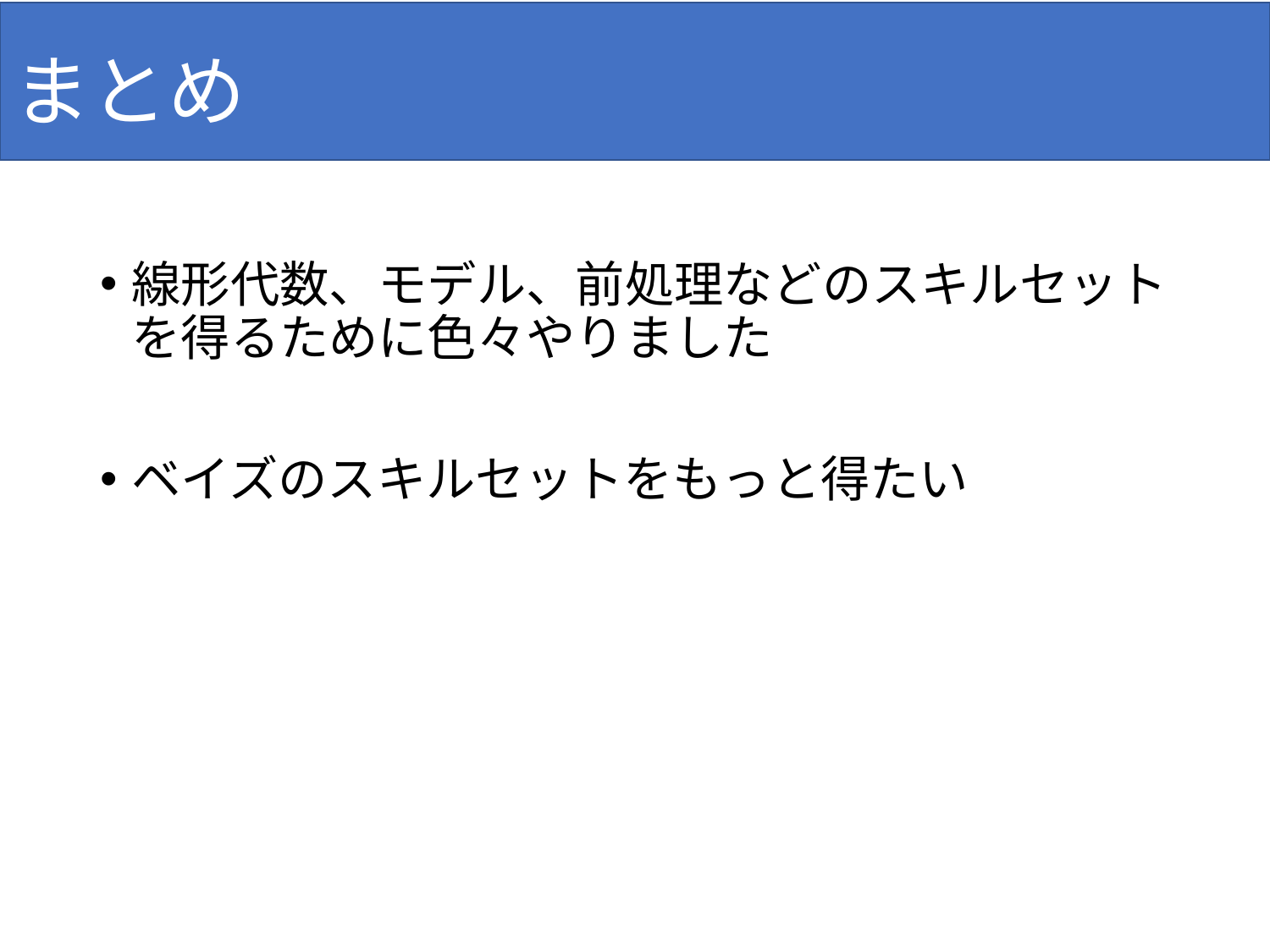

# まとめ
線形代数、モデル、前処理などのスキルセットを得るために色々やりました

ベイズのスキルセットをもっと得たい